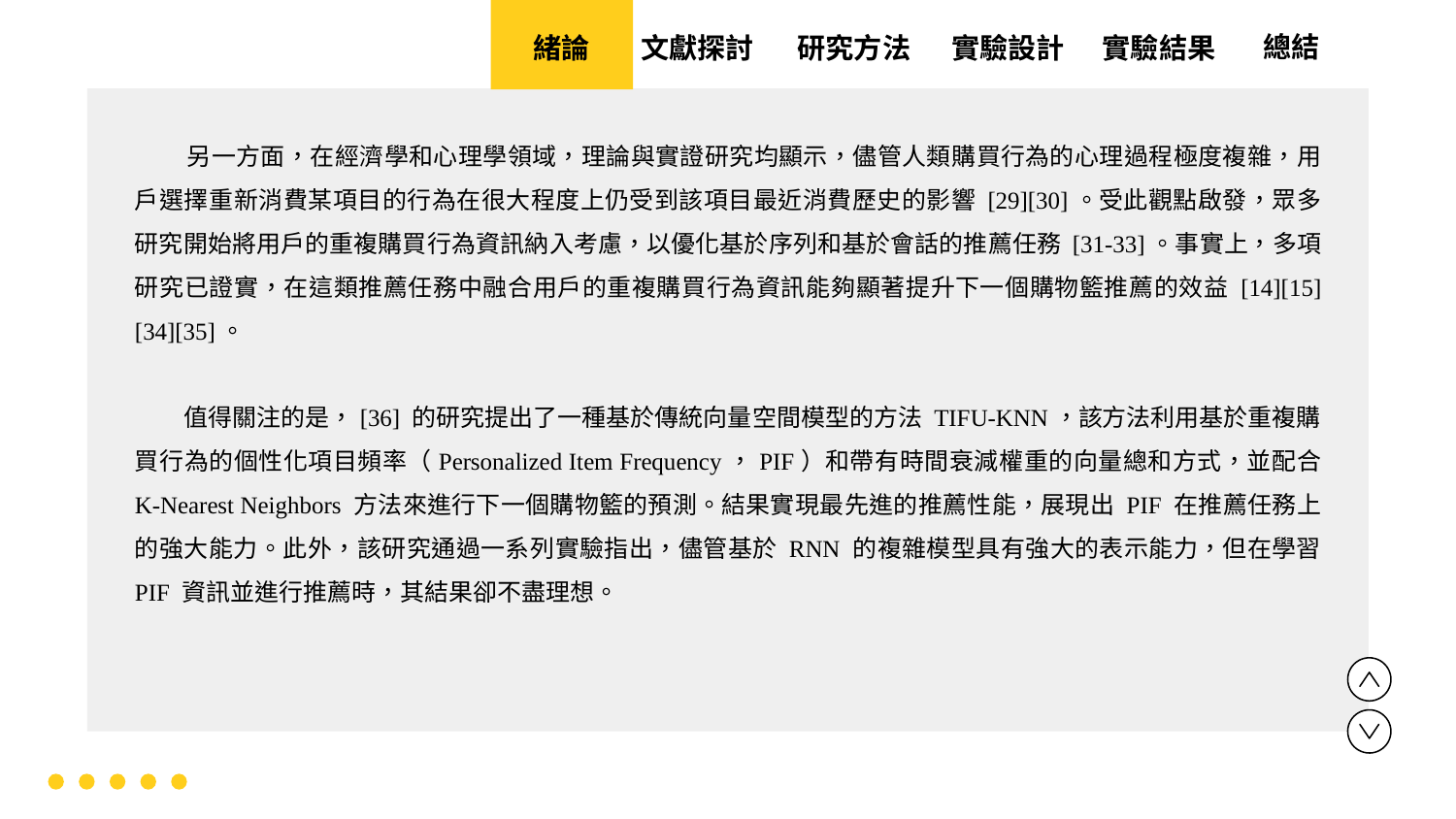

實驗設計
實驗結果
文獻探討
總結
緒論
研究方法
        另一方面，在經濟學和心理學領域，理論與實證研究均顯示，儘管人類購買行為的心理過程極度複雜，用戶選擇重新消費某項目的行為在很大程度上仍受到該項目最近消費歷史的影響 [29][30]。受此觀點啟發，眾多研究開始將用戶的重複購買行為資訊納入考慮，以優化基於序列和基於會話的推薦任務 [31-33]。事實上，多項研究已證實，在這類推薦任務中融合用戶的重複購買行為資訊能夠顯著提升下一個購物籃推薦的效益 [14][15][34][35]。

        值得關注的是，[36] 的研究提出了一種基於傳統向量空間模型的方法 TIFU-KNN，該方法利用基於重複購買行為的個性化項目頻率（Personalized Item Frequency，PIF）和帶有時間衰減權重的向量總和方式，並配合 K-Nearest Neighbors 方法來進行下一個購物籃的預測。結果實現最先進的推薦性能，展現出 PIF 在推薦任務上的強大能力。此外，該研究通過一系列實驗指出，儘管基於 RNN 的複雜模型具有強大的表示能力，但在學習 PIF 資訊並進行推薦時，其結果卻不盡理想。